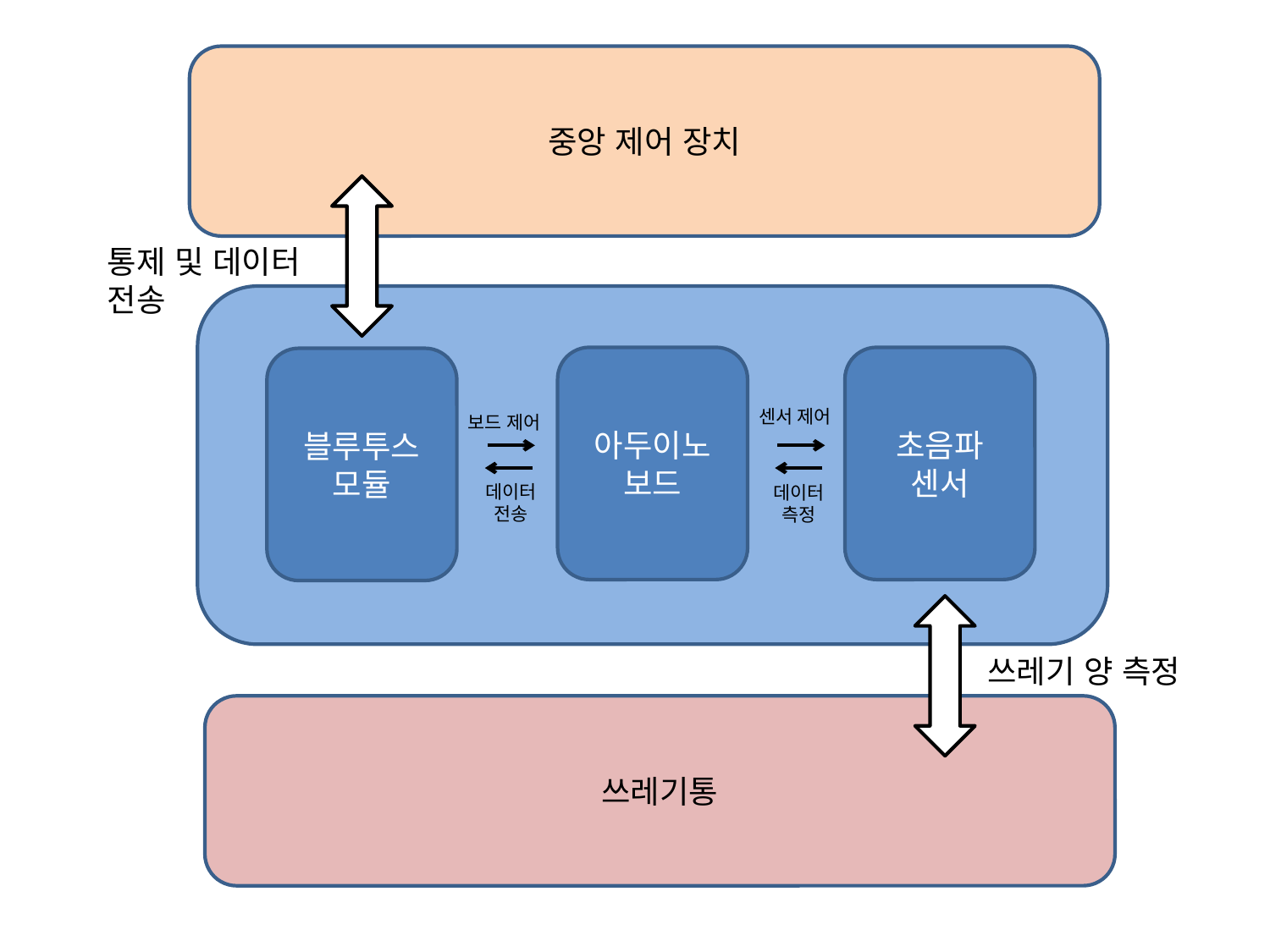

중앙 제어 장치

통제 및 데이터 전송

아두이노 보드
초음파
센서
블루투스 모듈
센서 제어
보드 제어
데이터
전송
데이터
측정

쓰레기 양 측정
쓰레기통